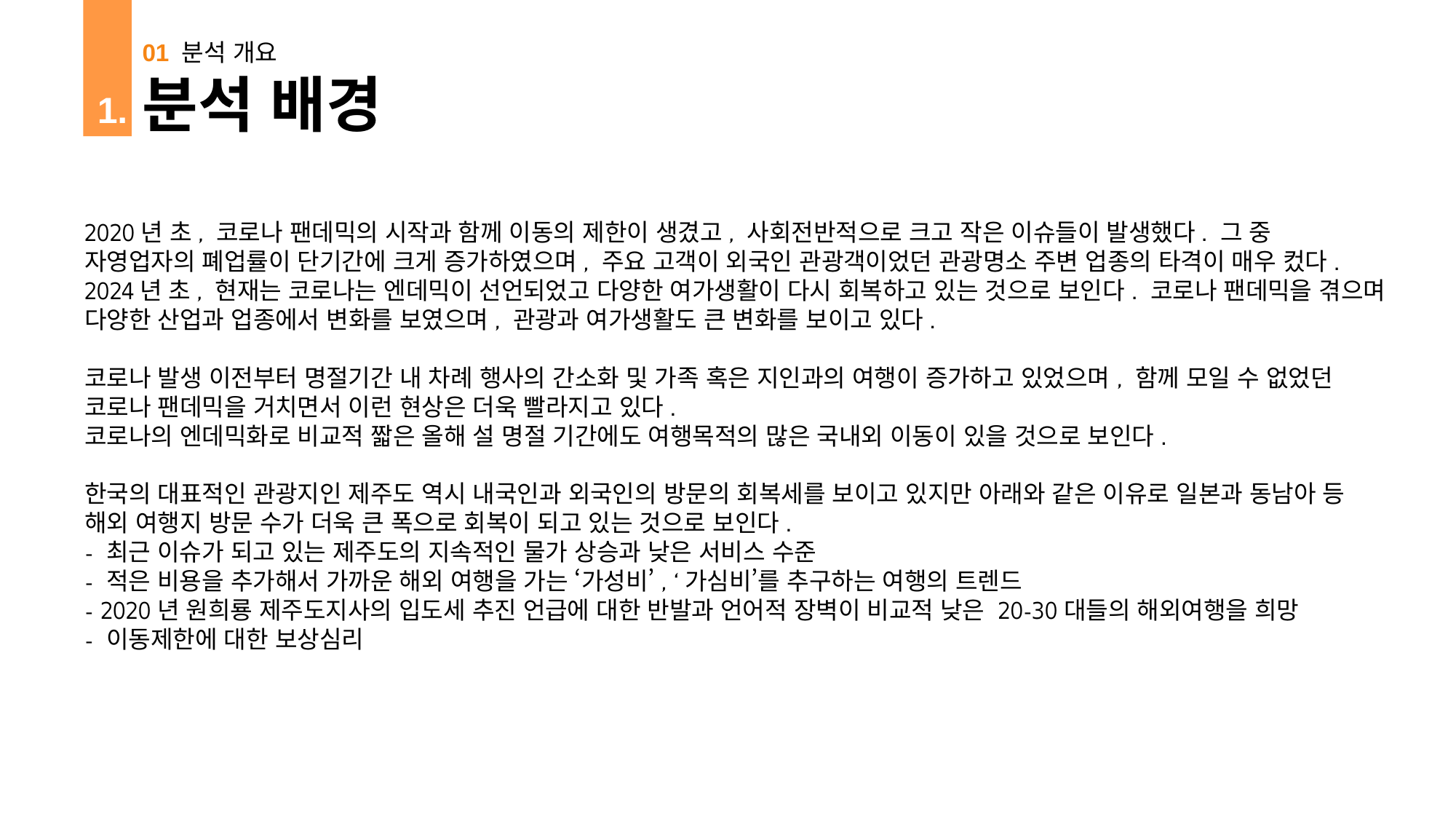

01 분석 개요
분석 배경
 1.
2020년 초, 코로나 팬데믹의 시작과 함께 이동의 제한이 생겼고, 사회전반적으로 크고 작은 이슈들이 발생했다. 그 중 자영업자의 폐업률이 단기간에 크게 증가하였으며, 주요 고객이 외국인 관광객이었던 관광명소 주변 업종의 타격이 매우 컸다.
2024년 초, 현재는 코로나는 엔데믹이 선언되었고 다양한 여가생활이 다시 회복하고 있는 것으로 보인다. 코로나 팬데믹을 겪으며 다양한 산업과 업종에서 변화를 보였으며, 관광과 여가생활도 큰 변화를 보이고 있다.
코로나 발생 이전부터 명절기간 내 차례 행사의 간소화 및 가족 혹은 지인과의 여행이 증가하고 있었으며, 함께 모일 수 없었던 코로나 팬데믹을 거치면서 이런 현상은 더욱 빨라지고 있다.
코로나의 엔데믹화로 비교적 짧은 올해 설 명절 기간에도 여행목적의 많은 국내외 이동이 있을 것으로 보인다.
한국의 대표적인 관광지인 제주도 역시 내국인과 외국인의 방문의 회복세를 보이고 있지만 아래와 같은 이유로 일본과 동남아 등 해외 여행지 방문 수가 더욱 큰 폭으로 회복이 되고 있는 것으로 보인다.
- 최근 이슈가 되고 있는 제주도의 지속적인 물가 상승과 낮은 서비스 수준
- 적은 비용을 추가해서 가까운 해외 여행을 가는 ‘가성비’, ‘가심비’를 추구하는 여행의 트렌드
- 2020년 원희룡 제주도지사의 입도세 추진 언급에 대한 반발과 언어적 장벽이 비교적 낮은 20-30대들의 해외여행을 희망
- 이동제한에 대한 보상심리